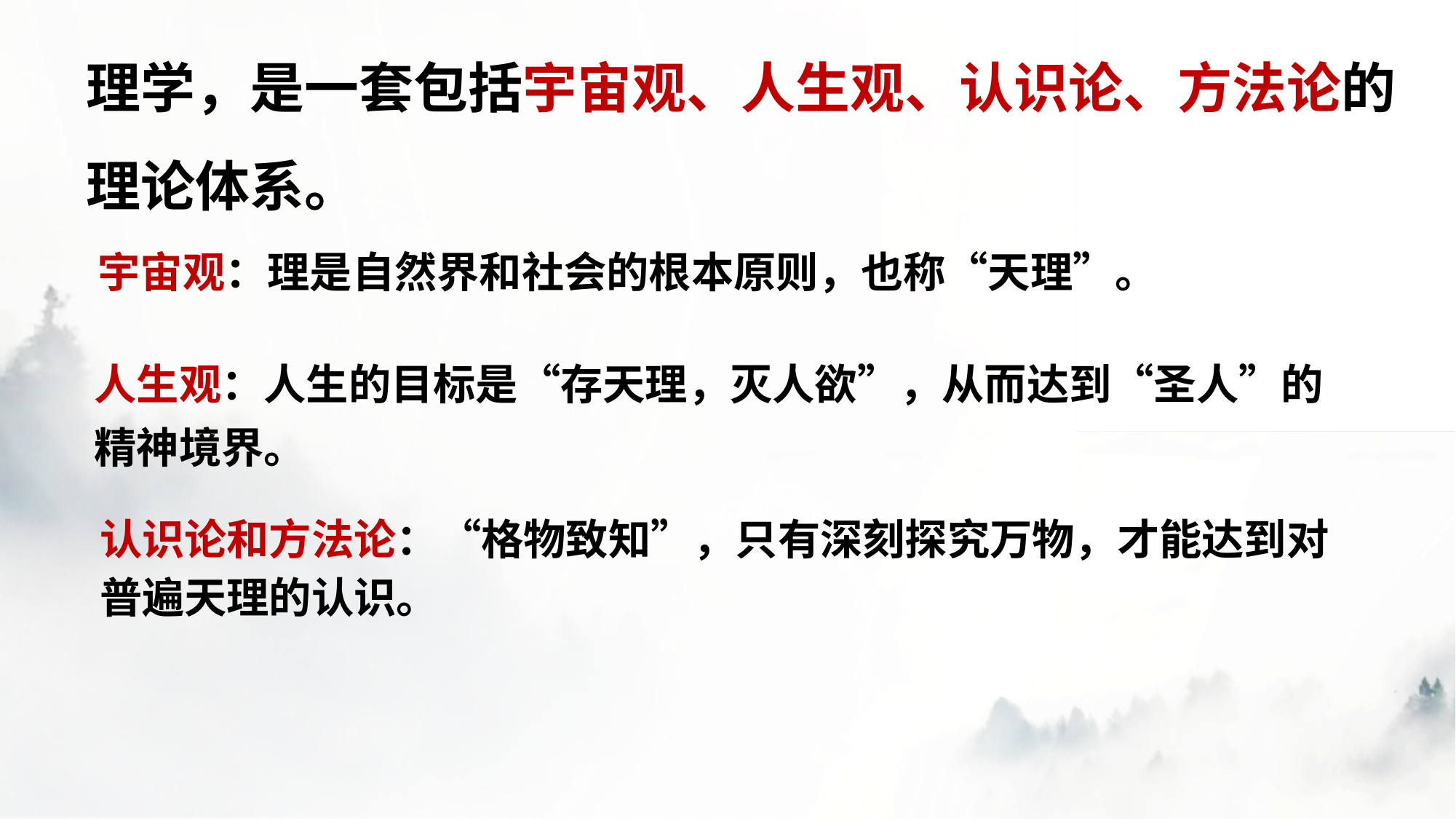

理学，是一套包括宇宙观、人生观、认识论、方法论的理论体系。
宇宙观：理是自然界和社会的根本原则，也称“天理”。
人生观：人生的目标是“存天理，灭人欲”，从而达到“圣人”的精神境界。
认识论和方法论：“格物致知”，只有深刻探究万物，才能达到对普遍天理的认识。